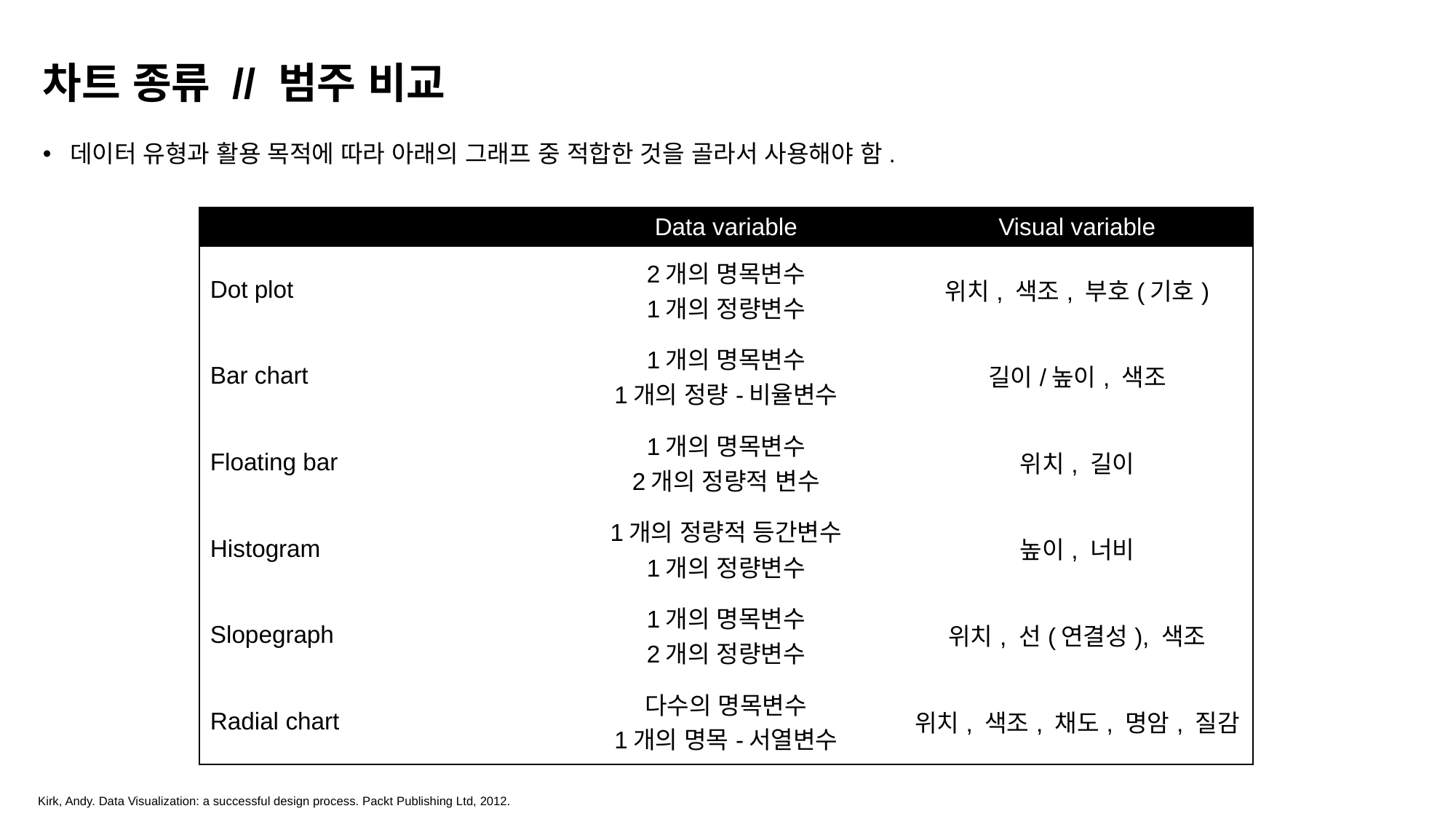

# 차트 종류 // 범주 비교
데이터 유형과 활용 목적에 따라 아래의 그래프 중 적합한 것을 골라서 사용해야 함.

|  | Data variable | Visual variable |
| --- | --- | --- |
| Dot plot | 2개의 명목변수 1개의 정량변수 | 위치, 색조, 부호(기호) |
| Bar chart | 1개의 명목변수 1개의 정량-비율변수 | 길이/높이, 색조 |
| Floating bar | 1개의 명목변수 2개의 정량적 변수 | 위치, 길이 |
| Histogram | 1개의 정량적 등간변수 1개의 정량변수 | 높이, 너비 |
| Slopegraph | 1개의 명목변수 2개의 정량변수 | 위치, 선(연결성), 색조 |
| Radial chart | 다수의 명목변수 1개의 명목-서열변수 | 위치, 색조, 채도, 명암, 질감 |
Kirk, Andy. Data Visualization: a successful design process. Packt Publishing Ltd, 2012.